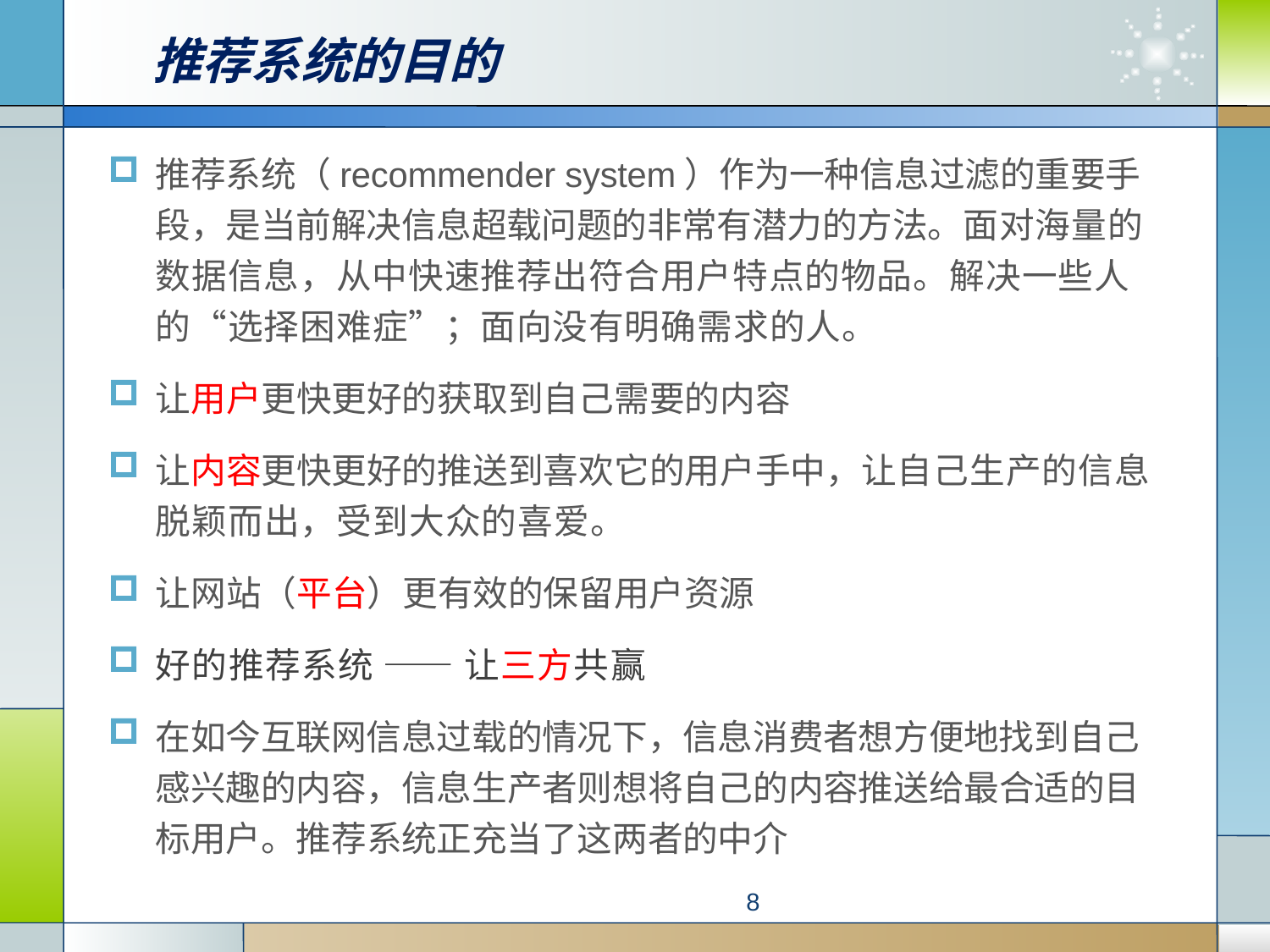

# 推荐系统的目的
推荐系统（recommender system）作为一种信息过滤的重要手段，是当前解决信息超载问题的非常有潜力的方法。面对海量的数据信息，从中快速推荐出符合用户特点的物品。解决一些人的“选择困难症”；面向没有明确需求的人。
让用户更快更好的获取到自己需要的内容
让内容更快更好的推送到喜欢它的用户手中，让自己生产的信息脱颖而出，受到大众的喜爱。
让网站（平台）更有效的保留用户资源
好的推荐系统 —— 让三方共赢
在如今互联网信息过载的情况下，信息消费者想方便地找到自己感兴趣的内容，信息生产者则想将自己的内容推送给最合适的目标用户。推荐系统正充当了这两者的中介
8